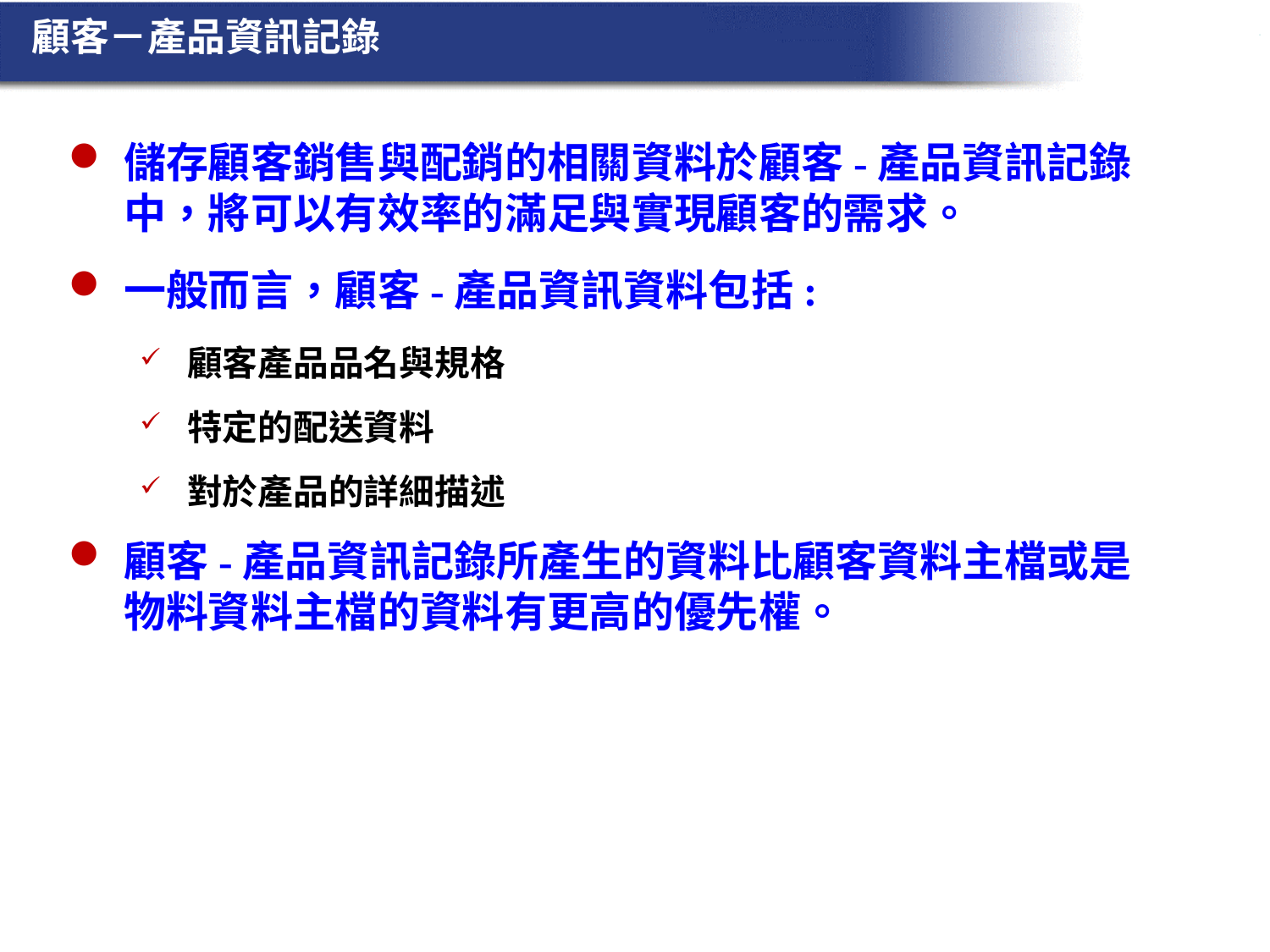

顧客－產品資訊記錄
儲存顧客銷售與配銷的相關資料於顧客-產品資訊記錄中，將可以有效率的滿足與實現顧客的需求。
一般而言，顧客-產品資訊資料包括:
顧客產品品名與規格
特定的配送資料
對於產品的詳細描述
顧客-產品資訊記錄所產生的資料比顧客資料主檔或是物料資料主檔的資料有更高的優先權。